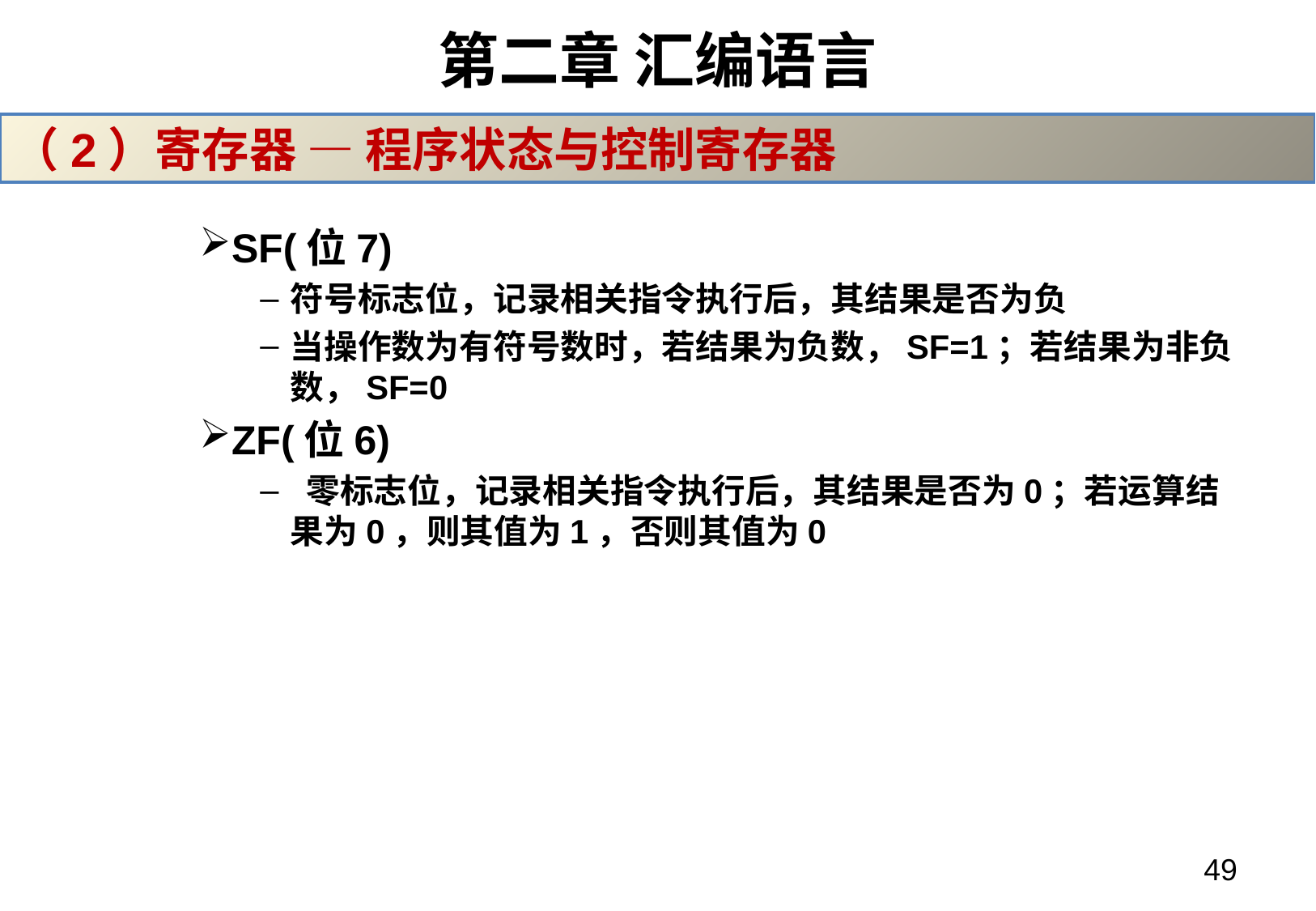

# 第二章 汇编语言
（2）寄存器 — 程序状态与控制寄存器
SF(位7)
符号标志位，记录相关指令执行后，其结果是否为负
当操作数为有符号数时，若结果为负数，SF=1；若结果为非负数，SF=0
ZF(位6)
 零标志位，记录相关指令执行后，其结果是否为0；若运算结果为0，则其值为1，否则其值为0
49